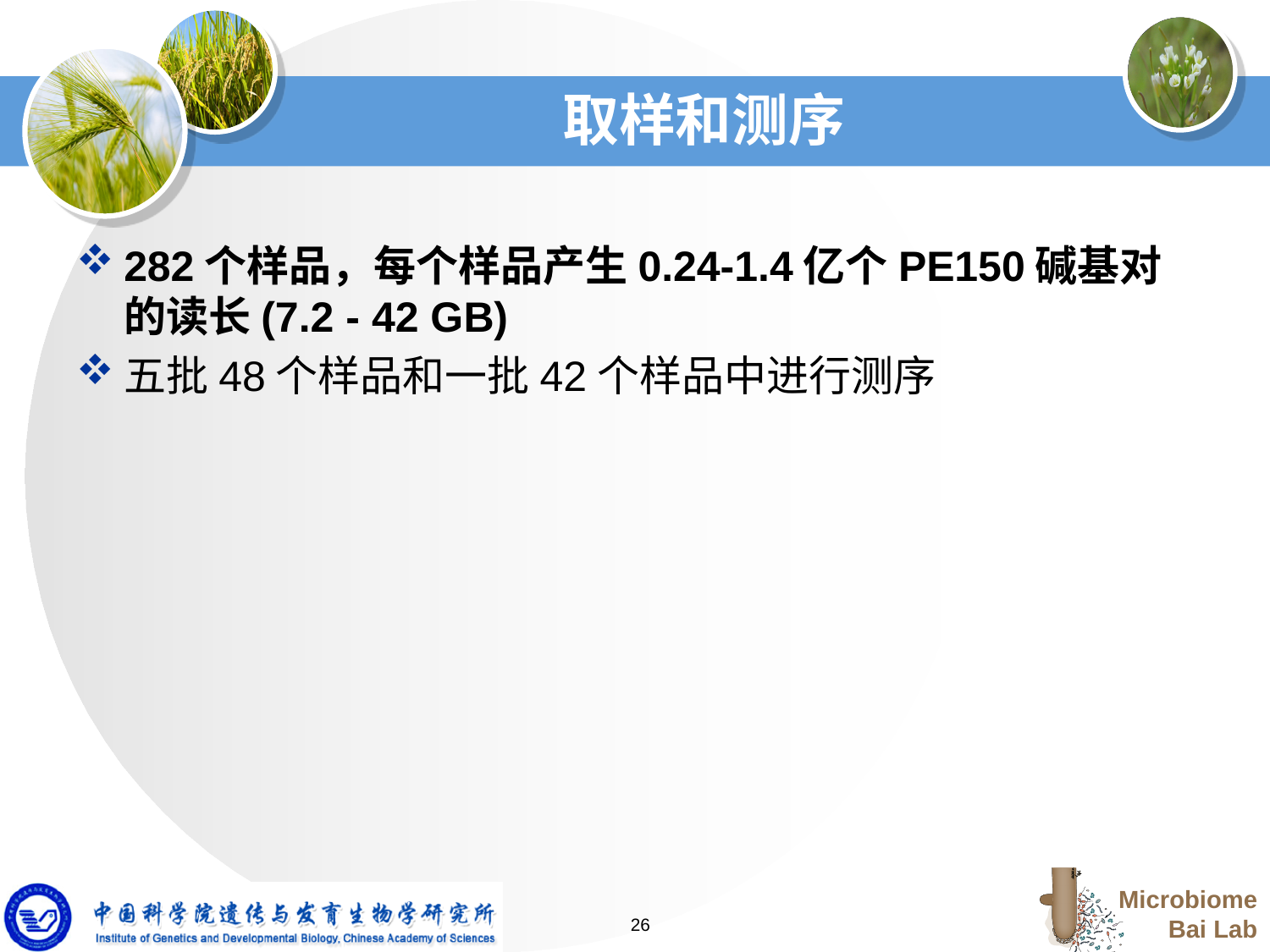

# 取样和测序
282个样品，每个样品产生0.24-1.4亿个PE150碱基对的读长(7.2 - 42 GB)
五批48个样品和一批42个样品中进行测序
26